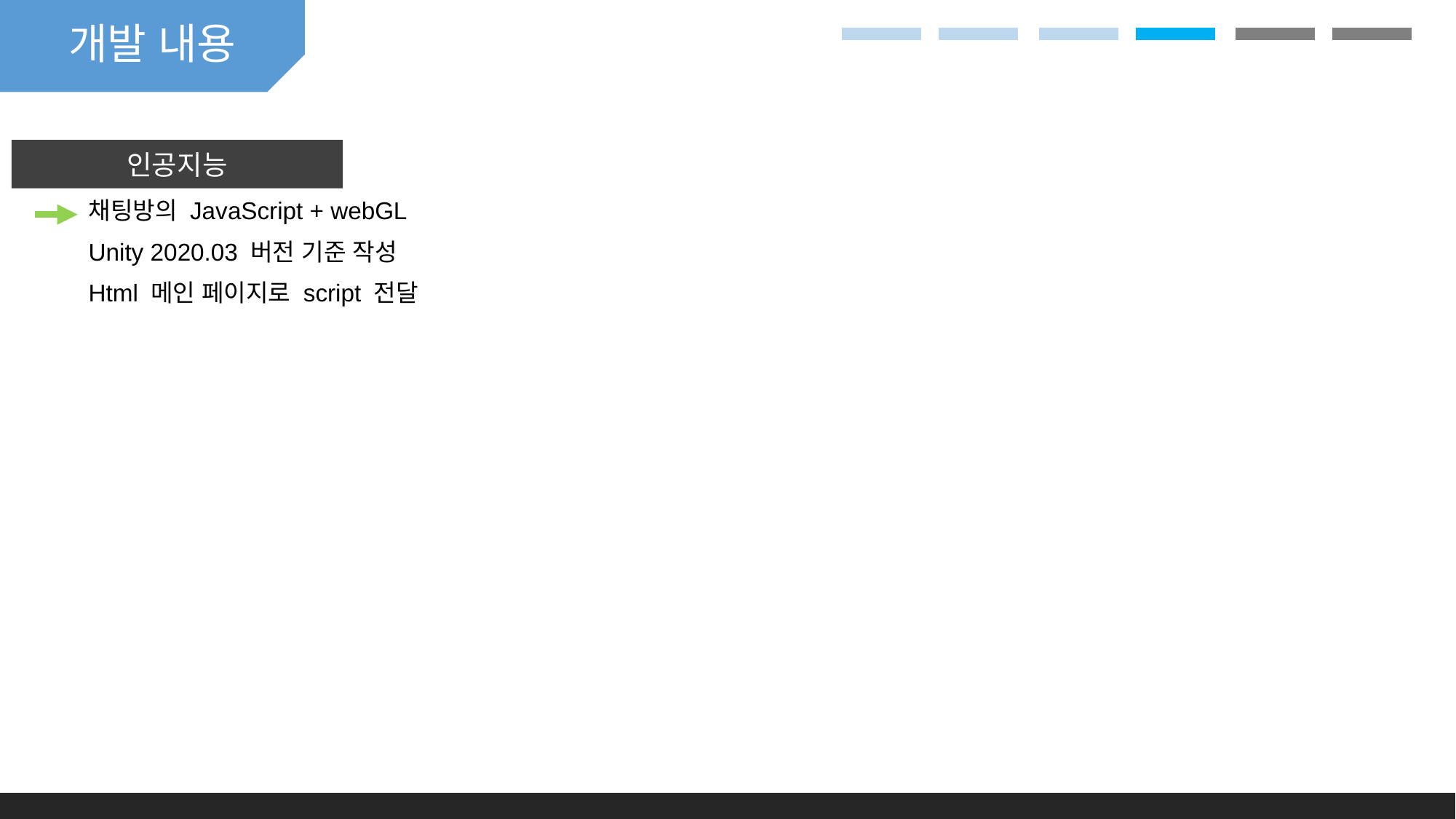

개발 내용
인공지능
채팅방의 JavaScript + webGL
Unity 2020.03 버전 기준 작성
Html 메인 페이지로 script 전달